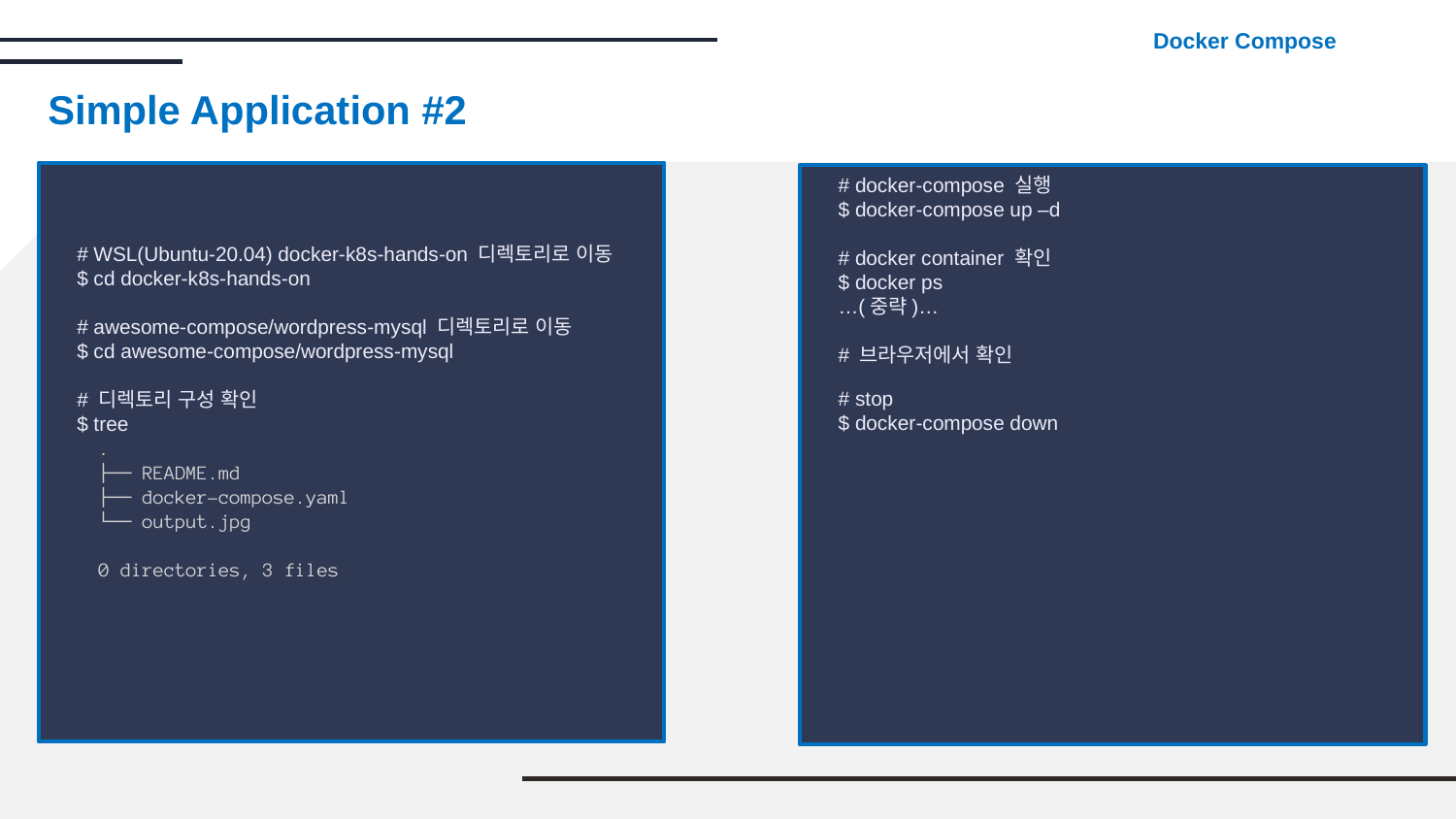

Docker Compose
# Simple Application #2
# WSL(Ubuntu-20.04) docker-k8s-hands-on 디렉토리로 이동
$ cd docker-k8s-hands-on

# awesome-compose/wordpress-mysql 디렉토리로 이동
$ cd awesome-compose/wordpress-mysql

# 디렉토리 구성 확인
$ tree
  .
  ├── README.md
  ├── docker-compose.yaml
  └── output.jpg
  0 directories, 3 files

# docker-compose 실행
$ docker-compose up –d

# docker container 확인
$ docker ps
…(중략)…

# 브라우저에서 확인

# stop
$ docker-compose down